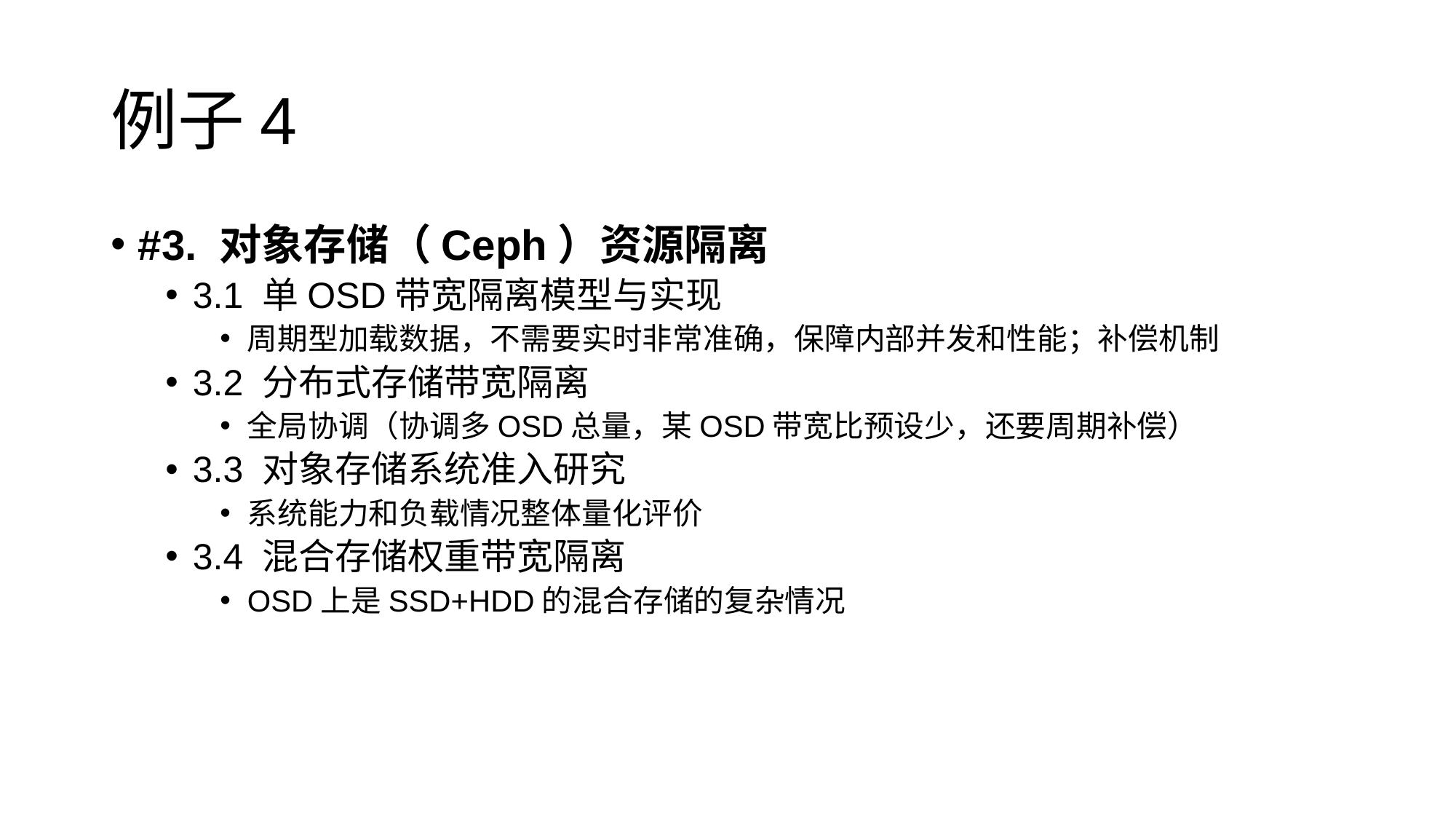

# 例子4
#3. 对象存储（Ceph）资源隔离
3.1 单OSD带宽隔离模型与实现
周期型加载数据，不需要实时非常准确，保障内部并发和性能；补偿机制
3.2 分布式存储带宽隔离
全局协调（协调多OSD总量，某OSD带宽比预设少，还要周期补偿）
3.3 对象存储系统准入研究
系统能力和负载情况整体量化评价
3.4 混合存储权重带宽隔离
OSD上是SSD+HDD的混合存储的复杂情况